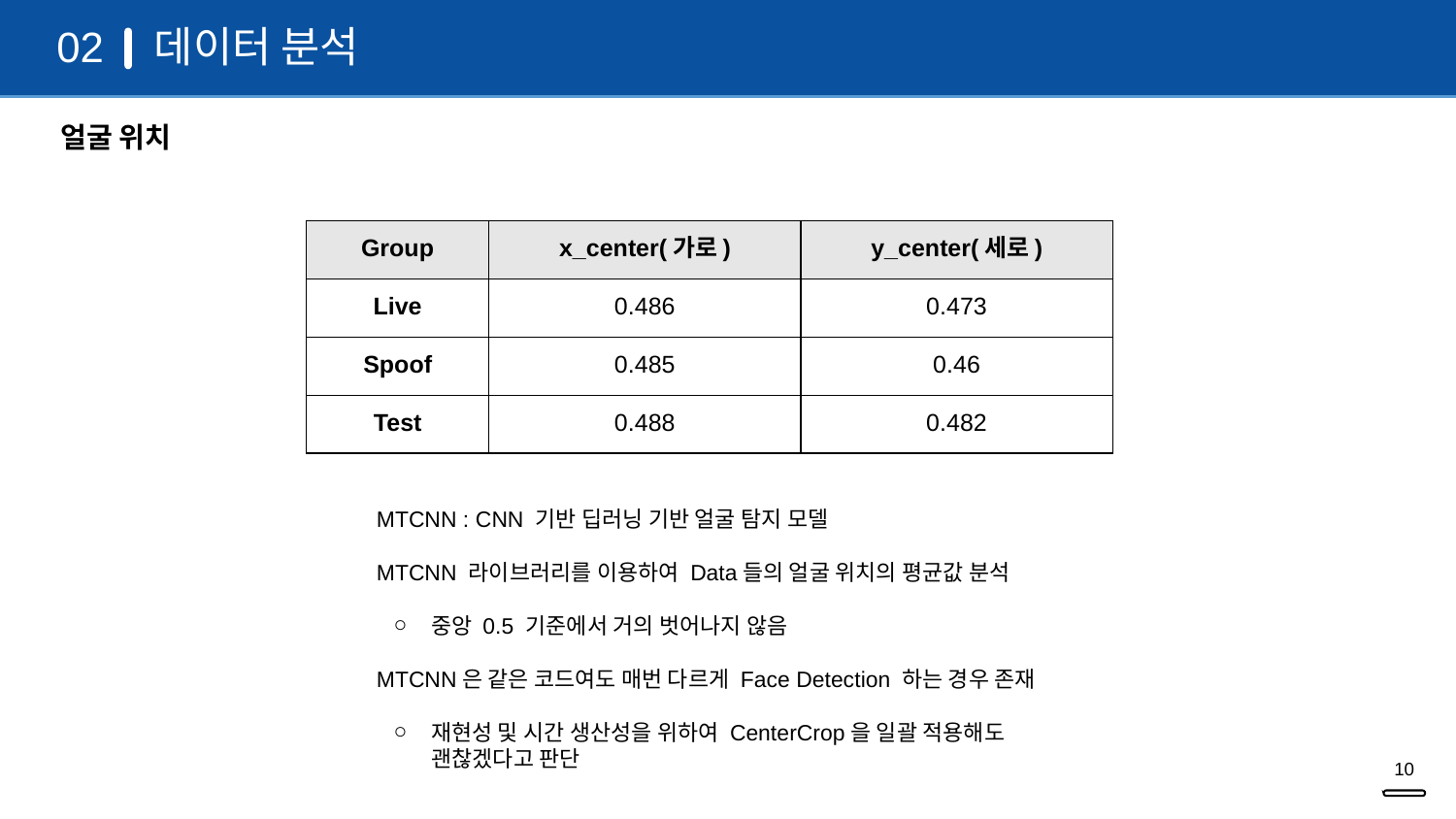

데이터 분석
02
얼굴 위치
| Group | x\_center(가로) | y\_center(세로) |
| --- | --- | --- |
| Live | 0.486 | 0.473 |
| Spoof | 0.485 | 0.46 |
| Test | 0.488 | 0.482 |

MTCNN : CNN 기반 딥러닝 기반 얼굴 탐지 모델

MTCNN 라이브러리를 이용하여 Data들의 얼굴 위치의 평균값 분석

중앙 0.5 기준에서 거의 벗어나지 않음

MTCNN은 같은 코드여도 매번 다르게 Face Detection 하는 경우 존재

재현성 및 시간 생산성을 위하여 CenterCrop을 일괄 적용해도 괜찮겠다고 판단

10